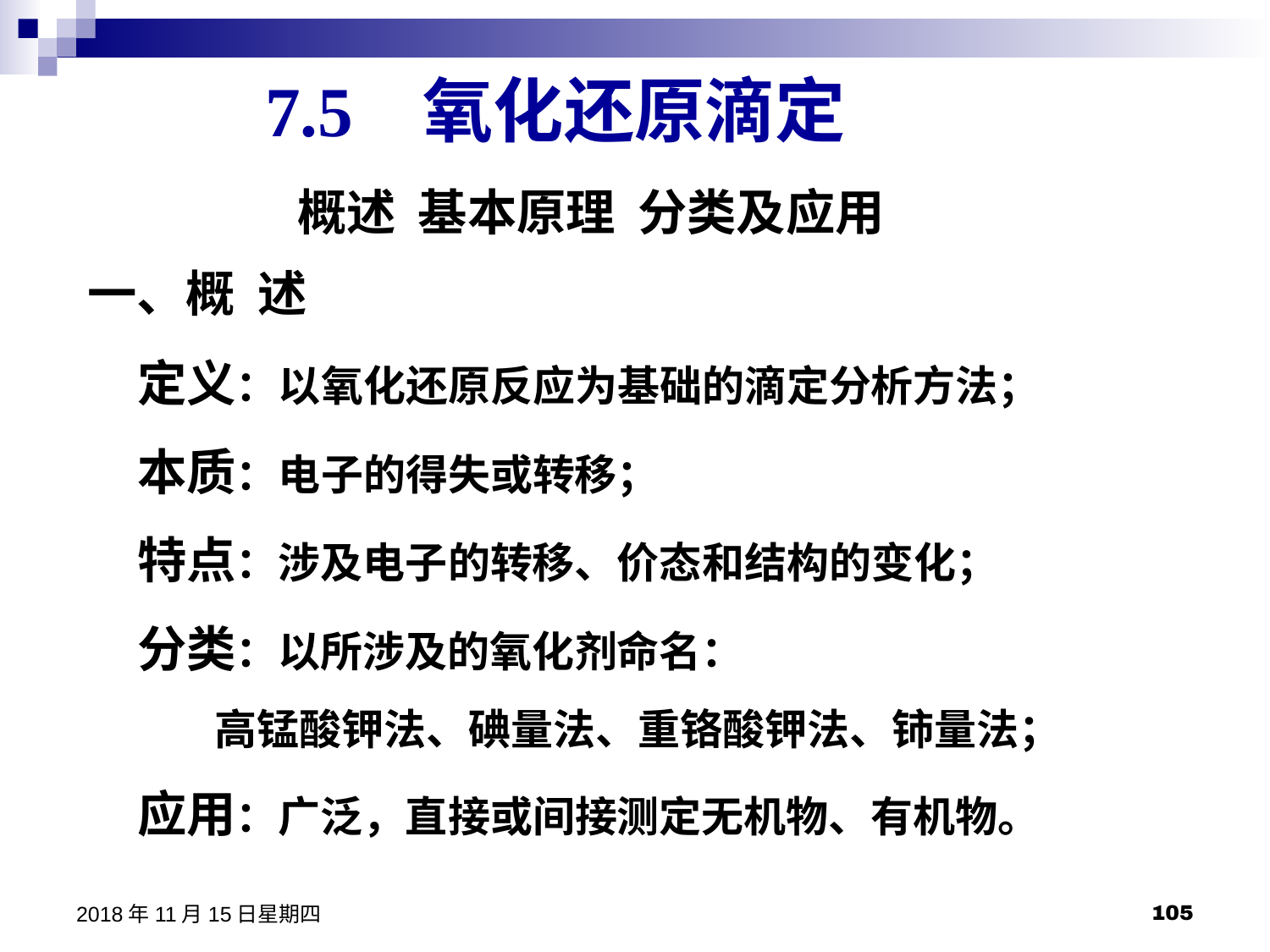

7.5   氧化还原滴定
概述  基本原理  分类及应用
一、概  述
定义：以氧化还原反应为基础的滴定分析方法；
本质：电子的得失或转移；
特点：涉及电子的转移、价态和结构的变化；
分类：以所涉及的氧化剂命名：
       高锰酸钾法、碘量法、重铬酸钾法、铈量法；
应用：广泛，直接或间接测定无机物、有机物。
2018年11月15日星期四
105